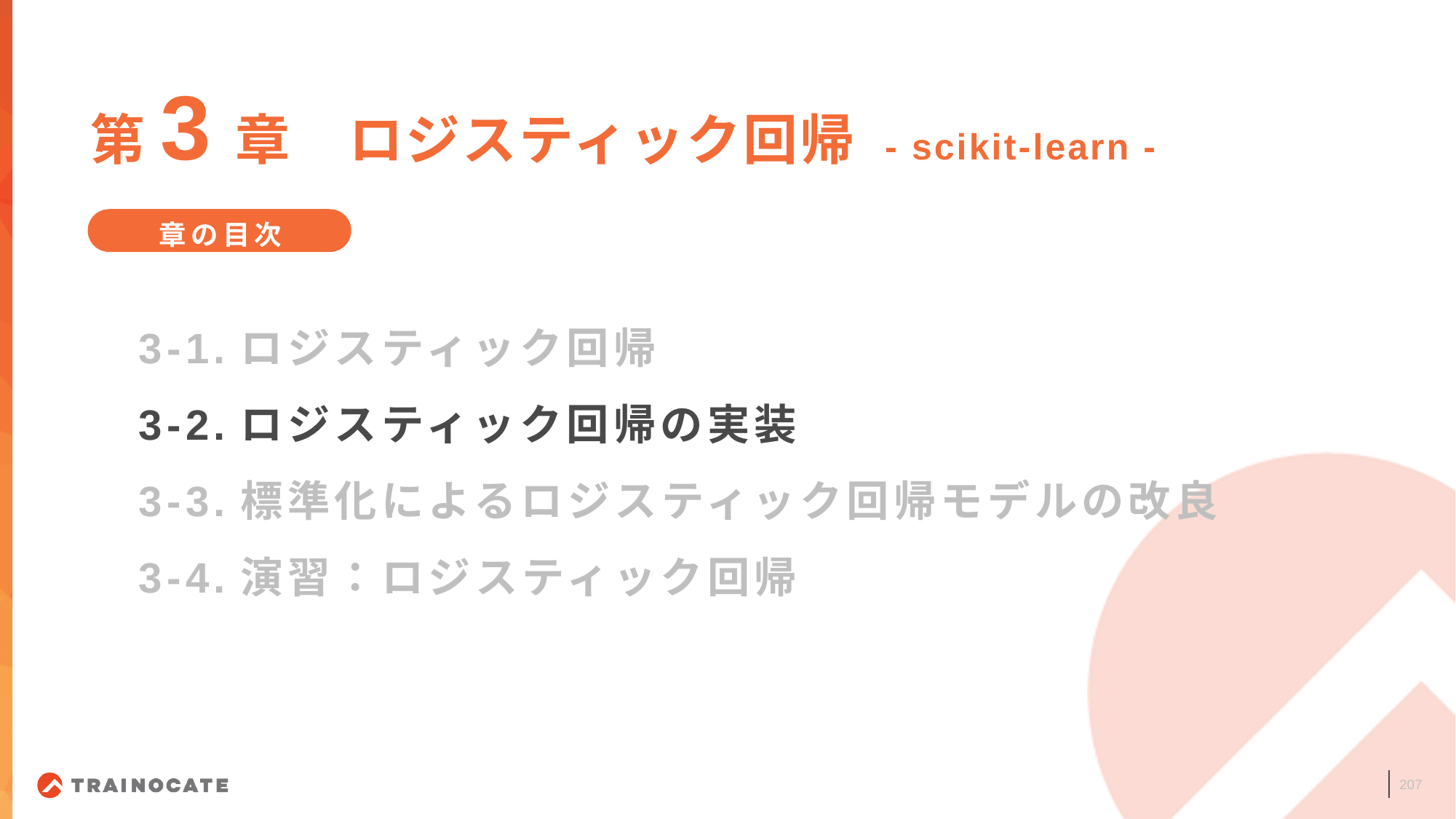

第3章　ロジスティック回帰 - scikit-learn -
章の目次
3-1.ロジスティック回帰
3-2.ロジスティック回帰の実装
3-3.標準化によるロジスティック回帰モデルの改良
3-4.演習：ロジスティック回帰
207